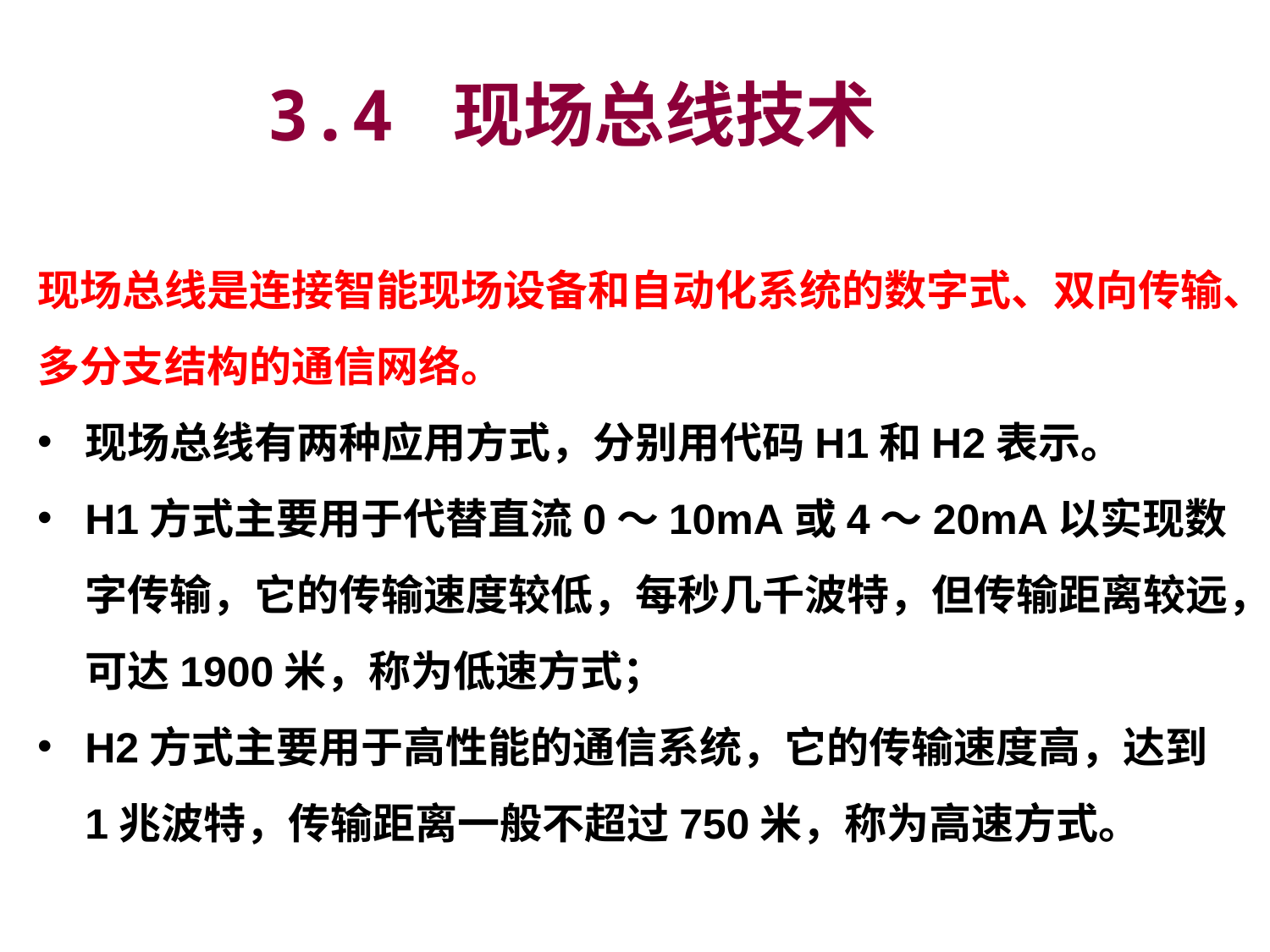

3.4 现场总线技术

现场总线是连接智能现场设备和自动化系统的数字式、双向传输、多分支结构的通信网络。
现场总线有两种应用方式，分别用代码H1和H2表示。
H1方式主要用于代替直流0～10mA或4～20mA以实现数字传输，它的传输速度较低，每秒几千波特，但传输距离较远，可达1900米，称为低速方式；
H2方式主要用于高性能的通信系统，它的传输速度高，达到 1兆波特，传输距离一般不超过750米，称为高速方式。